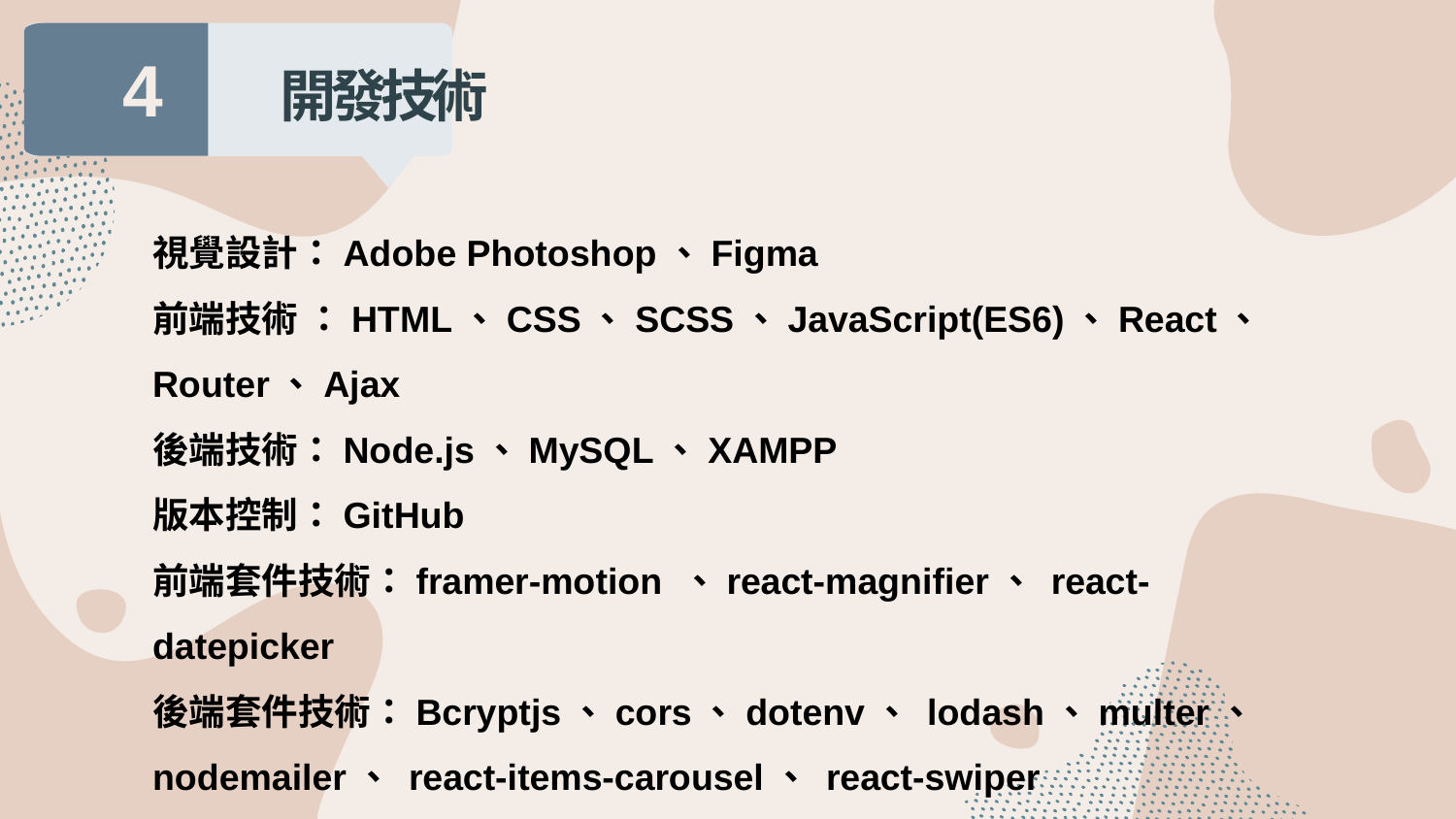

4          開發技術
視覺設計：Adobe Photoshop、Figma
前端技術 ：HTML、CSS、SCSS、JavaScript(ES6)、React、 Router、Ajax
後端技術：Node.js、MySQL、XAMPP
版本控制：GitHub
前端套件技術：framer-motion 、react-magnifier、 react- datepicker
後端套件技術：Bcryptjs、cors、dotenv、 lodash、multer、 nodemailer、 react-items-carousel、 react-swiper